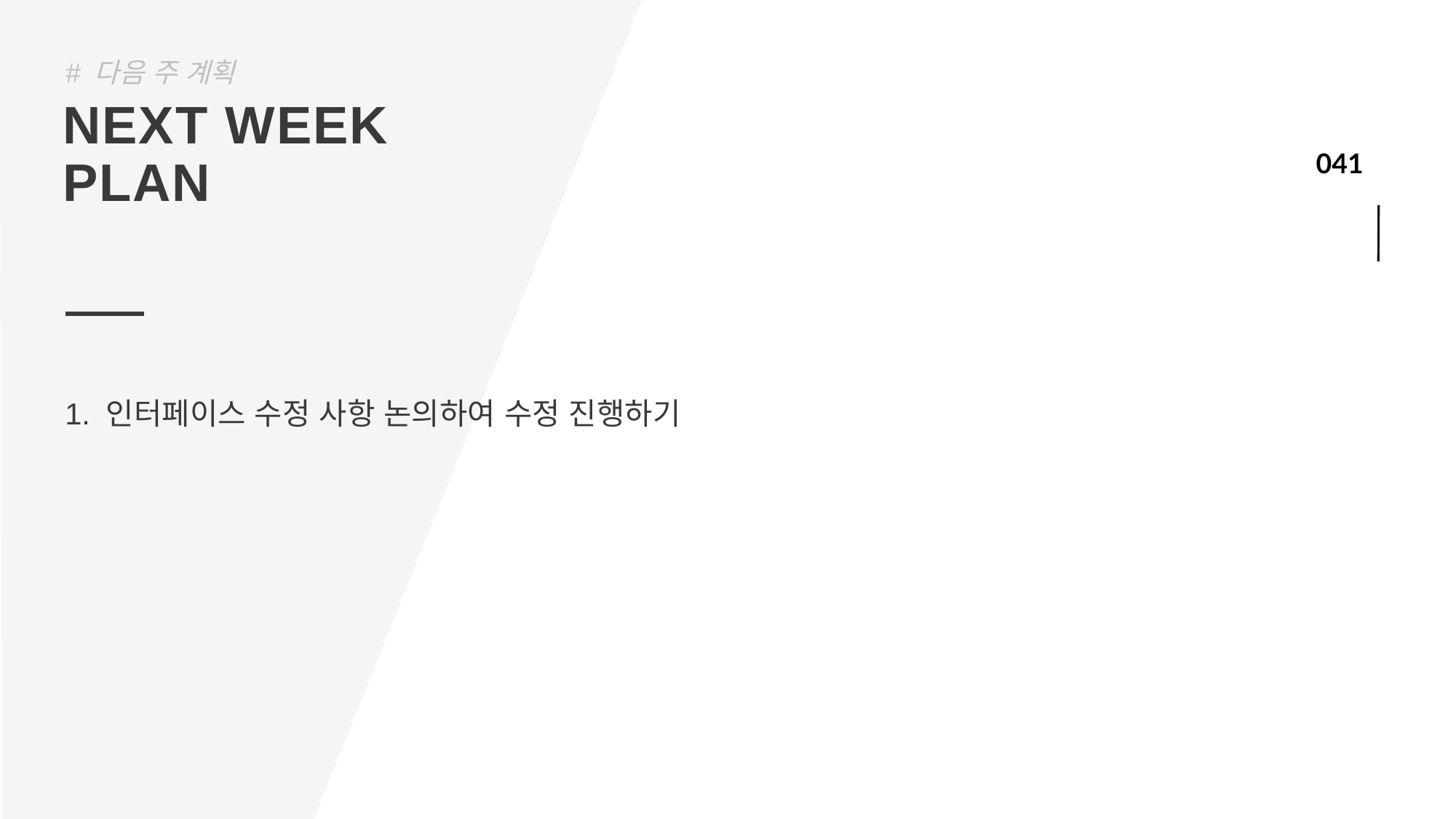

# 다음 주 계획
NEXT WEEK
PLAN
인터페이스 수정 사항 논의하여 수정 진행하기